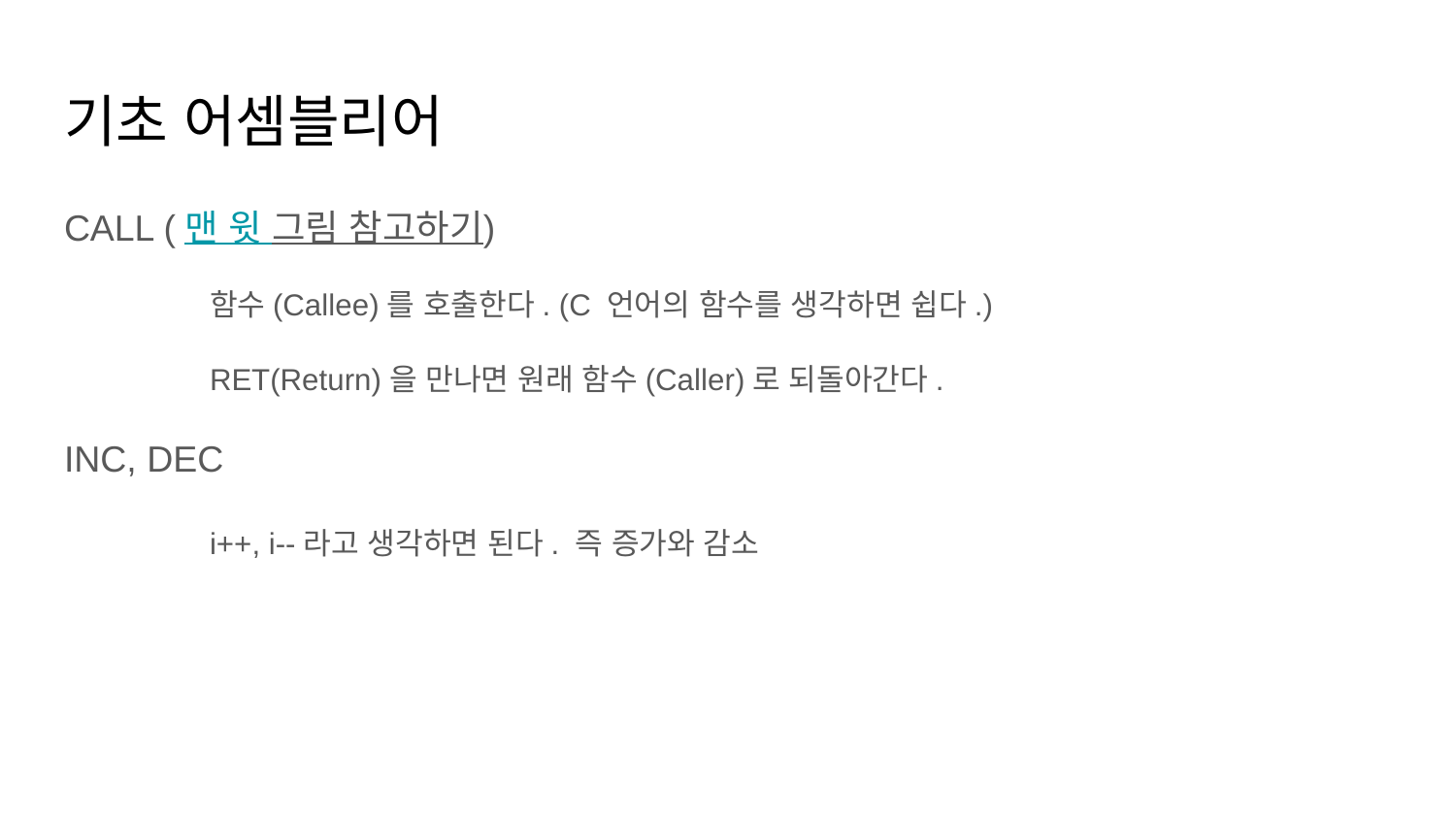

# 기초 어셈블리어
CALL (맨 윗 그림 참고하기)
	함수(Callee)를 호출한다. (C 언어의 함수를 생각하면 쉽다.)
	RET(Return)을 만나면 원래 함수(Caller)로 되돌아간다.
INC, DEC
	i++, i--라고 생각하면 된다. 즉 증가와 감소